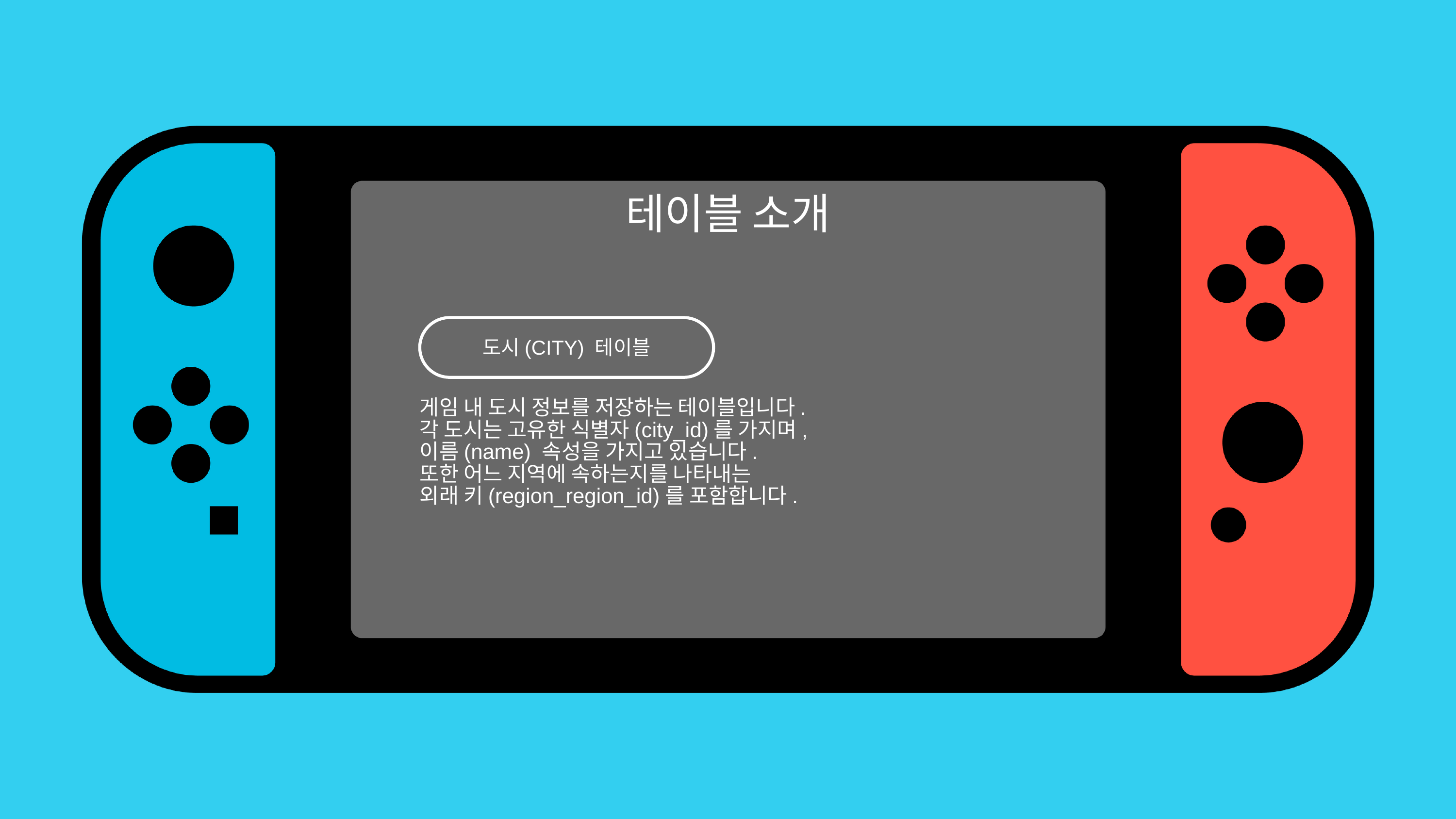

테이블 소개

도시(CITY) 테이블
게임 내 도시 정보를 저장하는 테이블입니다.
각 도시는 고유한 식별자(city_id)를 가지며,
이름(name) 속성을 가지고 있습니다.
또한 어느 지역에 속하는지를 나타내는
외래 키(region_region_id)를 포함합니다.